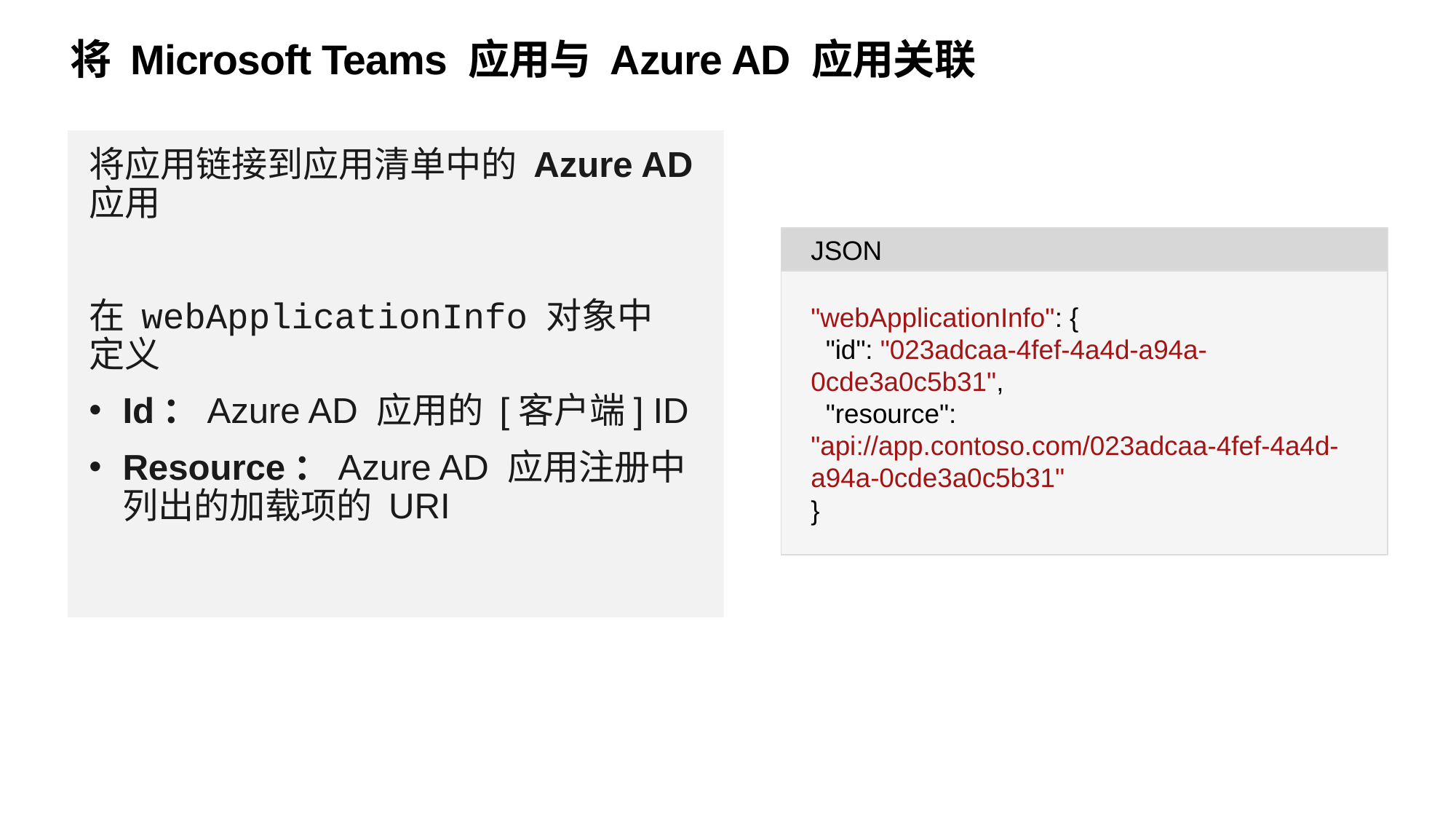

# 将 Microsoft Teams 应用与 Azure AD 应用关联
将应用链接到应用清单中的 Azure AD 应用

在 webApplicationInfo 对象中
定义
Id：Azure AD 应用的 [客户端] ID
Resource：Azure AD 应用注册中列出的加载项的 URI
JSON
"webApplicationInfo": {
  "id": "023adcaa-4fef-4a4d-a94a-0cde3a0c5b31",
  "resource": "api://app.contoso.com/023adcaa-4fef-4a4d-a94a-0cde3a0c5b31"
}